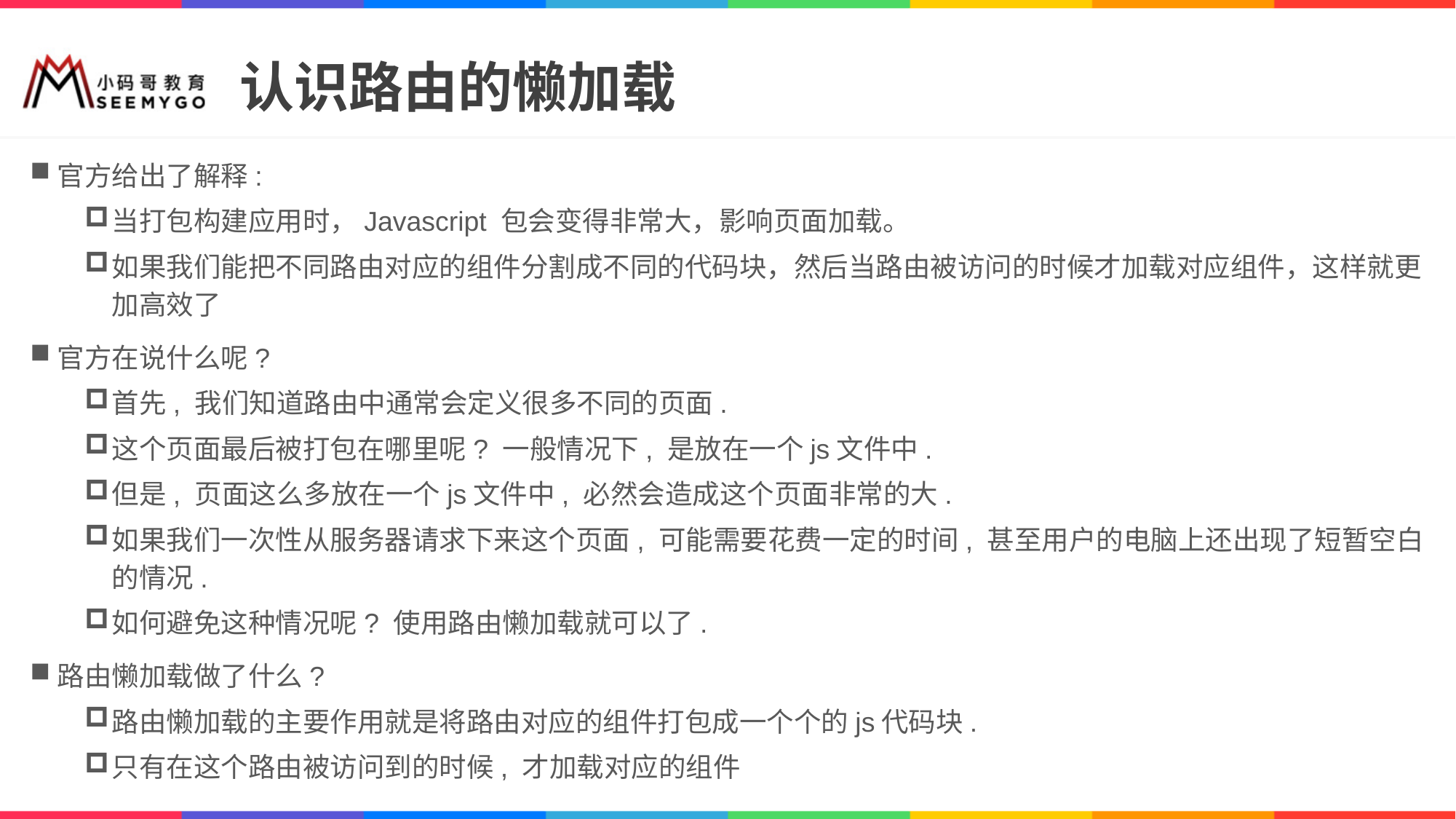

# 认识路由的懒加载
官方给出了解释:
当打包构建应用时，Javascript 包会变得非常大，影响页面加载。
如果我们能把不同路由对应的组件分割成不同的代码块，然后当路由被访问的时候才加载对应组件，这样就更加高效了
官方在说什么呢?
首先, 我们知道路由中通常会定义很多不同的页面.
这个页面最后被打包在哪里呢? 一般情况下, 是放在一个js文件中.
但是, 页面这么多放在一个js文件中, 必然会造成这个页面非常的大.
如果我们一次性从服务器请求下来这个页面, 可能需要花费一定的时间, 甚至用户的电脑上还出现了短暂空白的情况.
如何避免这种情况呢? 使用路由懒加载就可以了.
路由懒加载做了什么?
路由懒加载的主要作用就是将路由对应的组件打包成一个个的js代码块.
只有在这个路由被访问到的时候, 才加载对应的组件